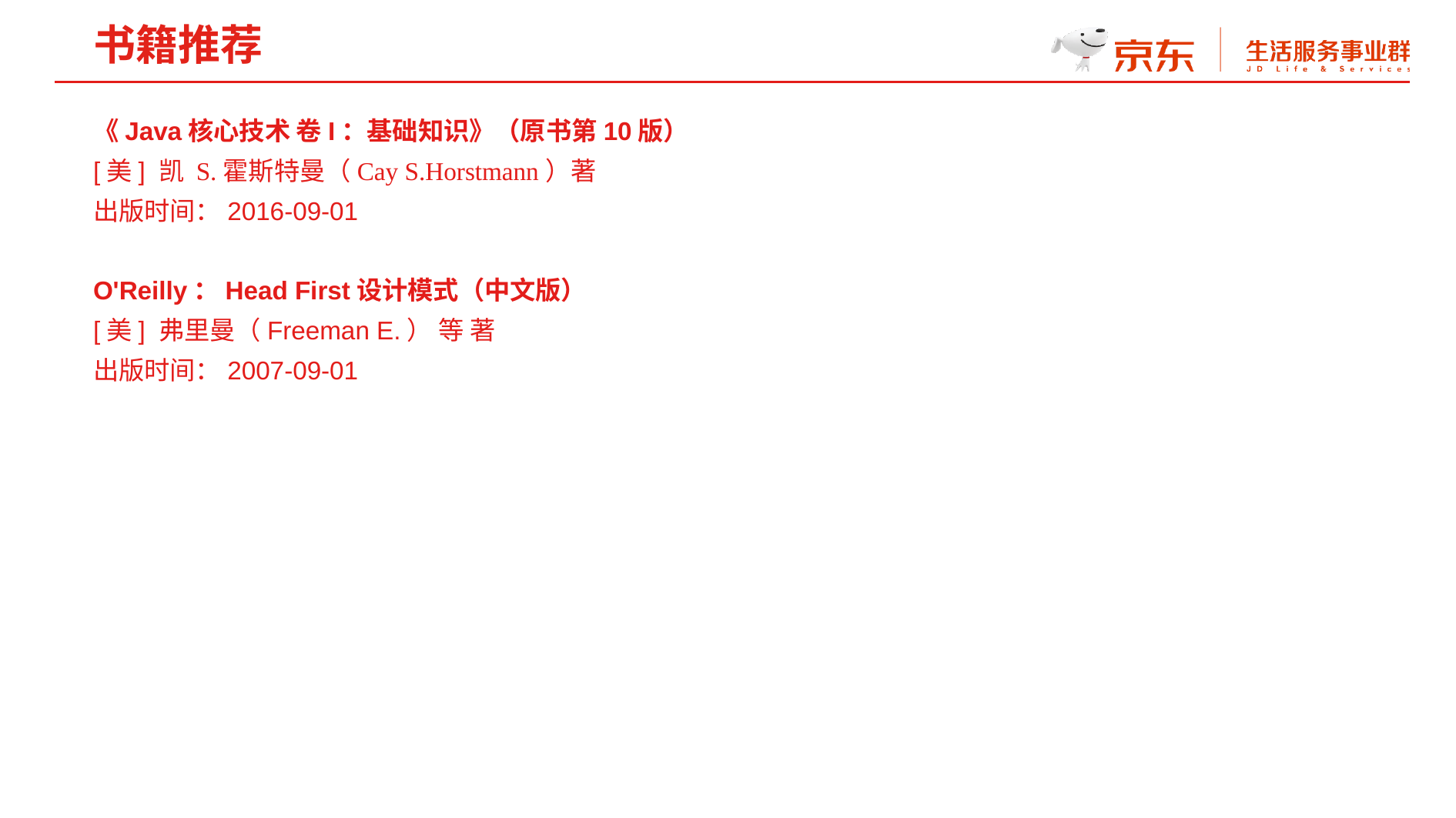

书籍推荐
《Java核心技术 卷I：基础知识》（原书第10版）
[美] 凯 S.霍斯特曼（Cay S.Horstmann）著
出版时间：2016-09-01

O'Reilly：Head First设计模式（中文版）
[美] 弗里曼（Freeman E.） 等 著
出版时间：2007-09-01